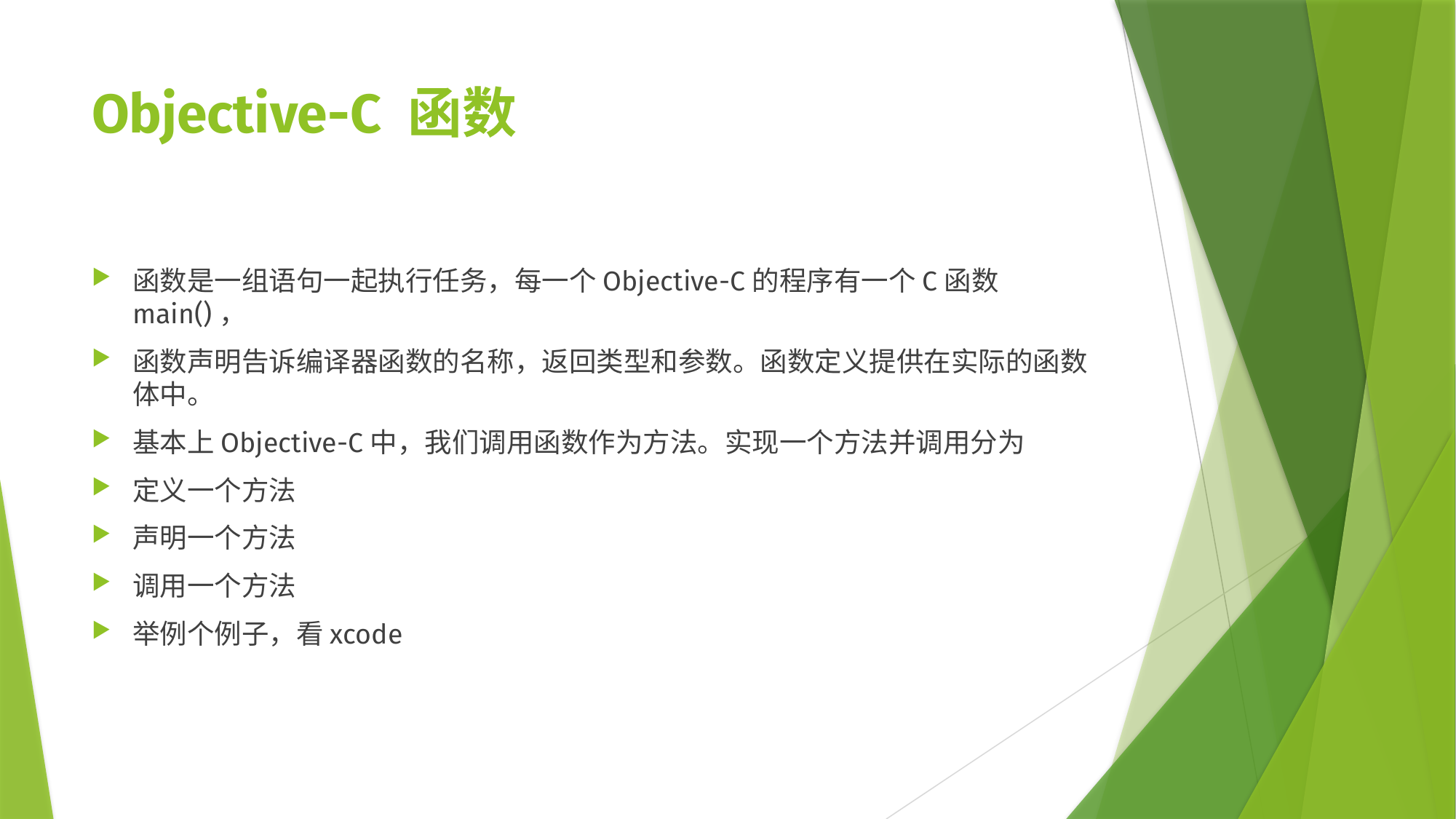

# Objective-C 函数
函数是一组语句一起执行任务，每一个Objective-C的程序有一个C函数main()，
函数声明告诉编译器函数的名称，返回类型和参数。函数定义提供在实际的函数体中。
基本上Objective-C中，我们调用函数作为方法。实现一个方法并调用分为
定义一个方法
声明一个方法
调用一个方法
举例个例子，看xcode